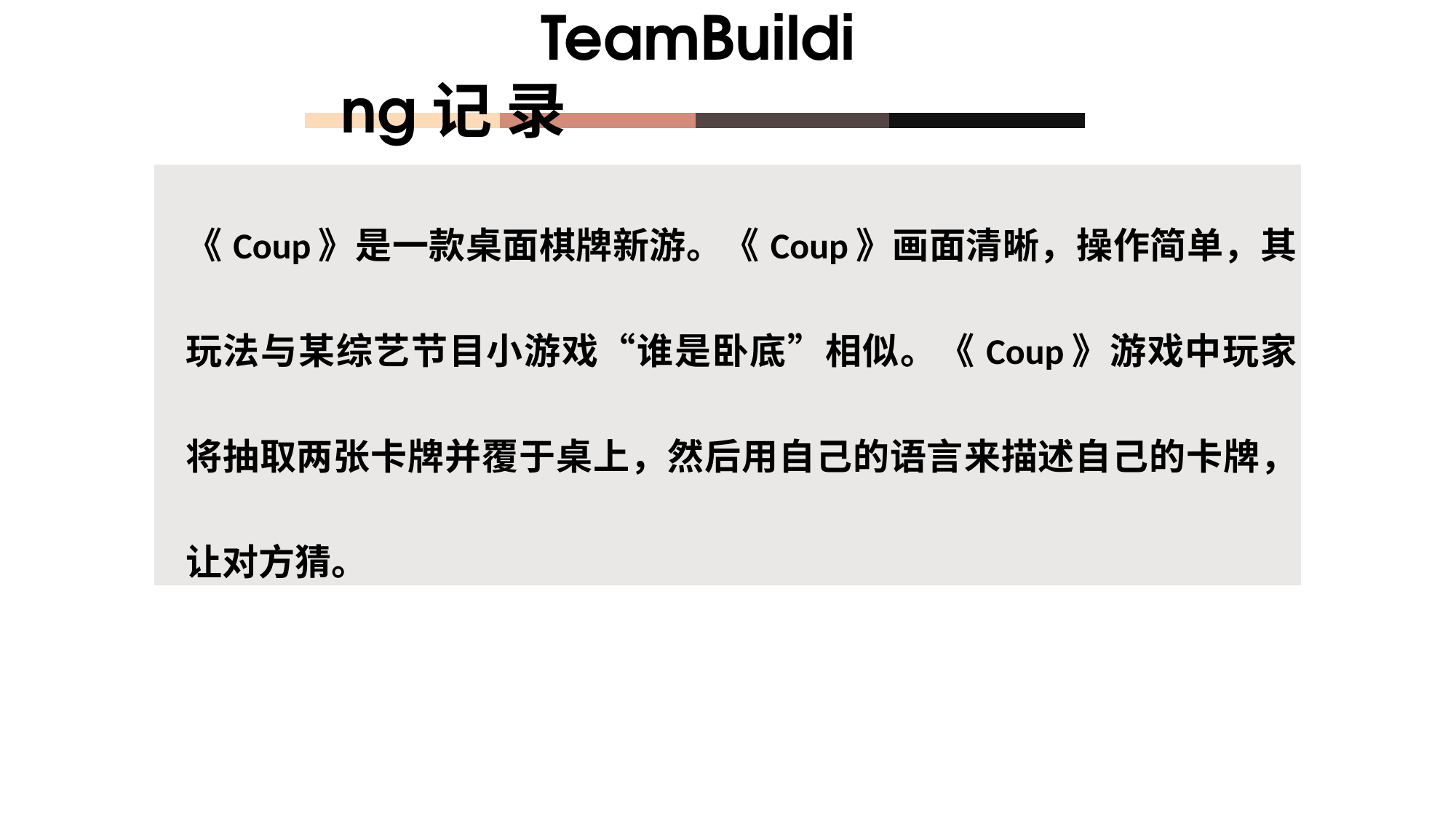

TeamBuilding记 录

| 《Coup》是一款桌面棋牌新游。《Coup》画面清晰，操作简单，其玩法与某综艺节目小游戏“谁是卧底”相似。《Coup》游戏中玩家将抽取两张卡牌并覆于桌上，然后用自己的语言来描述自己的卡牌，让对方猜。 |
| --- |